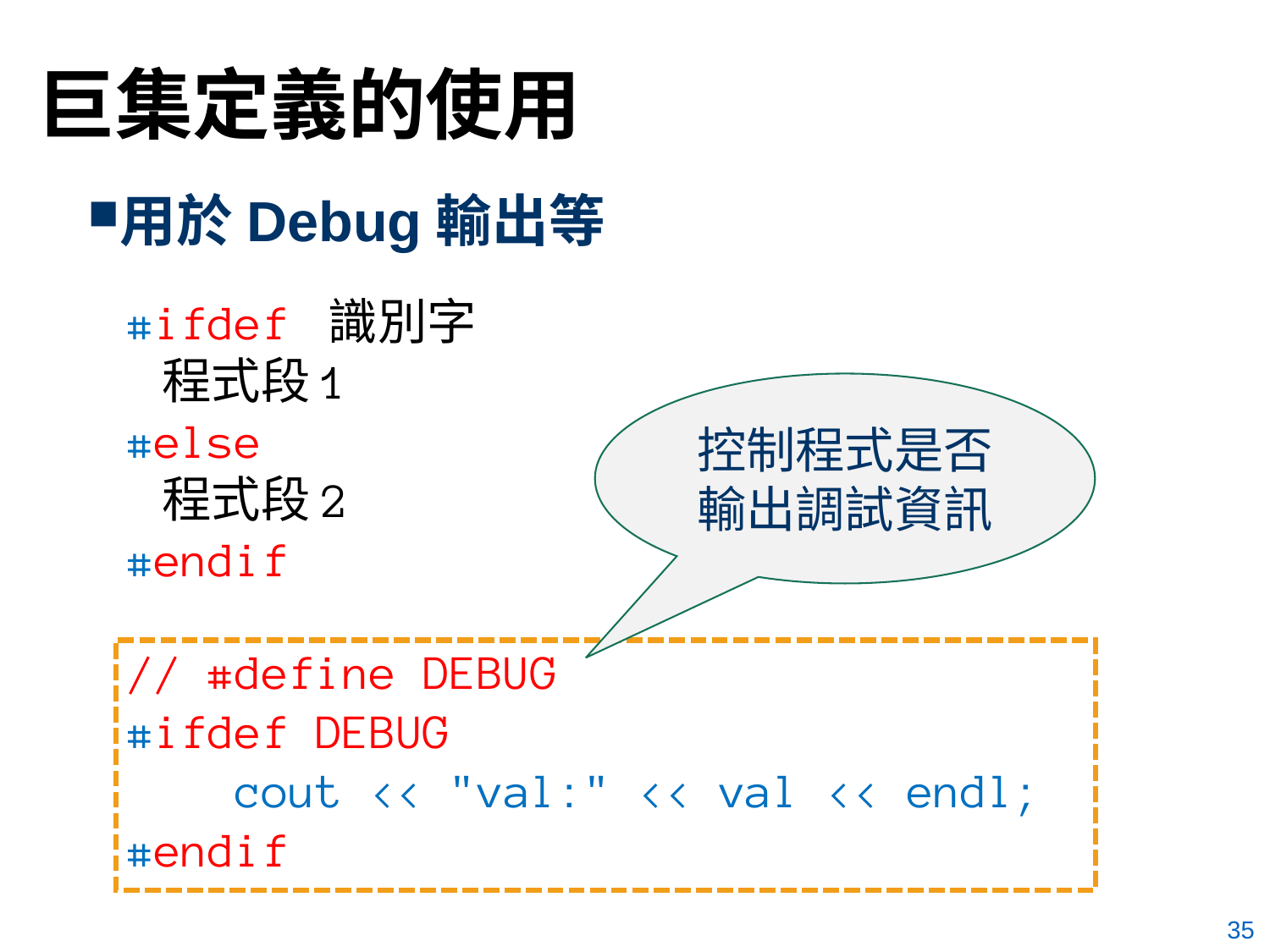

# 巨集定義的使用
用於Debug輸出等

#ifdef 識別字
  程式段1
#else
  程式段2
#endif
控制程式是否輸出調試資訊

// #define DEBUG
#ifdef DEBUG
    cout << "val:" << val << endl;
#endif

35